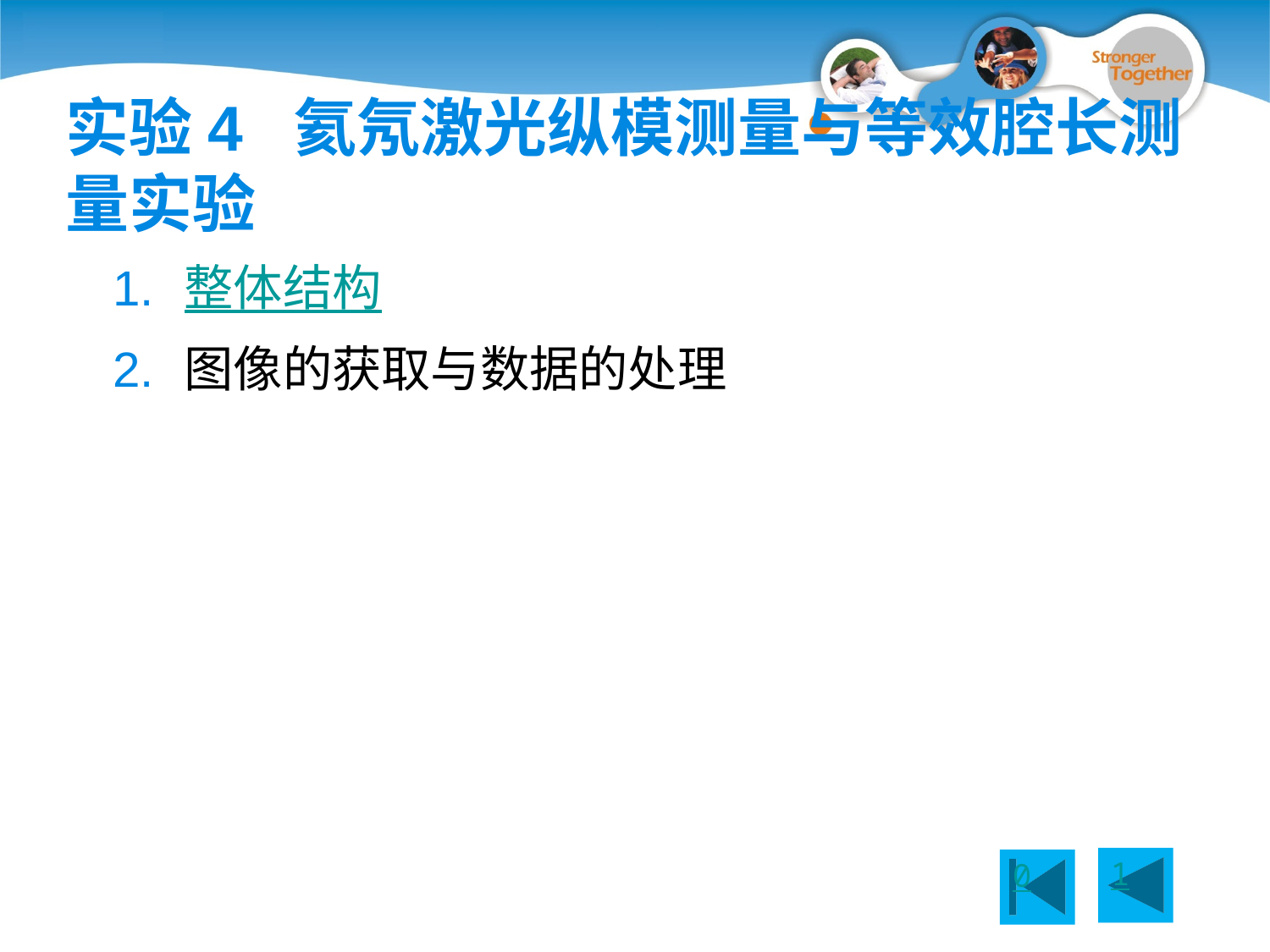

# 实验4  氦氖激光纵模测量与等效腔长测量实验
整体结构
图像的获取与数据的处理
1
0